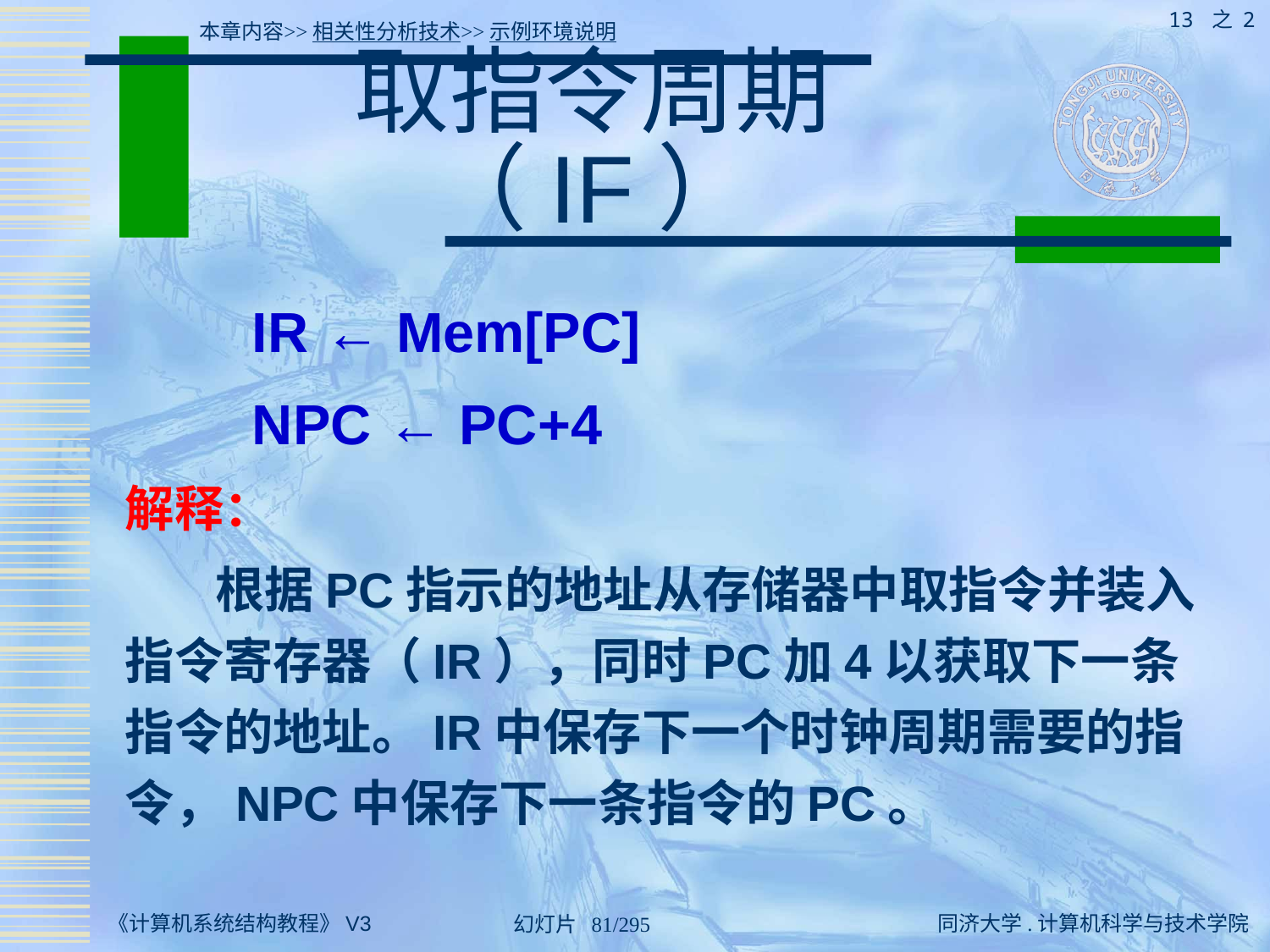

13 之 2
本章内容>>相关性分析技术>>示例环境说明
# 取指令周期（IF）
	IR ← Mem[PC]
	NPC ← PC+4
解释：
       根据PC指示的地址从存储器中取指令并装入指令寄存器（IR），同时PC加4以获取下一条指令的地址。IR中保存下一个时钟周期需要的指令，NPC中保存下一条指令的PC。